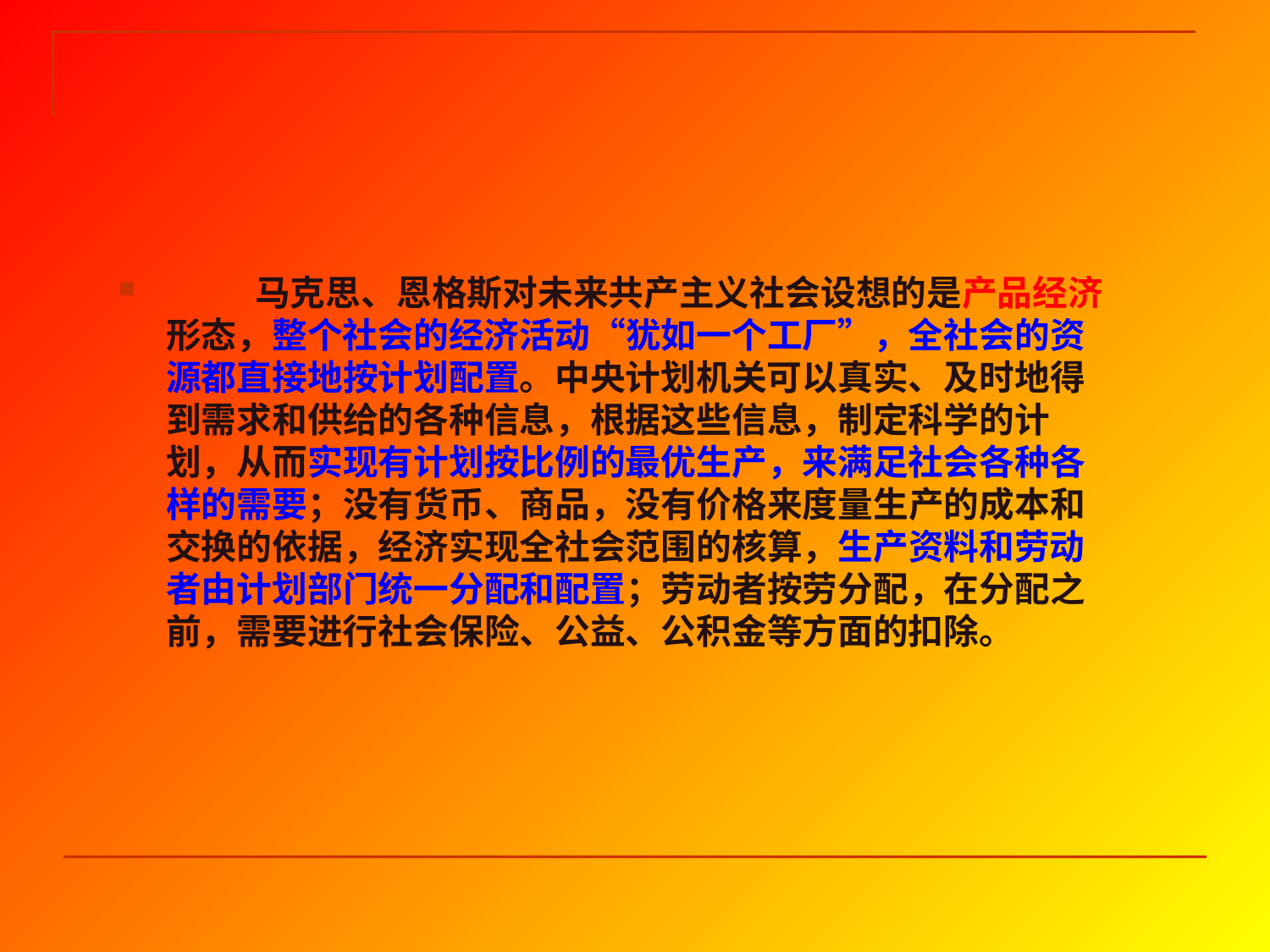

#
          马克思、恩格斯对未来共产主义社会设想的是产品经济形态，整个社会的经济活动“犹如一个工厂”，全社会的资源都直接地按计划配置。中央计划机关可以真实、及时地得到需求和供给的各种信息，根据这些信息，制定科学的计划，从而实现有计划按比例的最优生产，来满足社会各种各样的需要；没有货币、商品，没有价格来度量生产的成本和交换的依据，经济实现全社会范围的核算，生产资料和劳动者由计划部门统一分配和配置；劳动者按劳分配，在分配之前，需要进行社会保险、公益、公积金等方面的扣除。